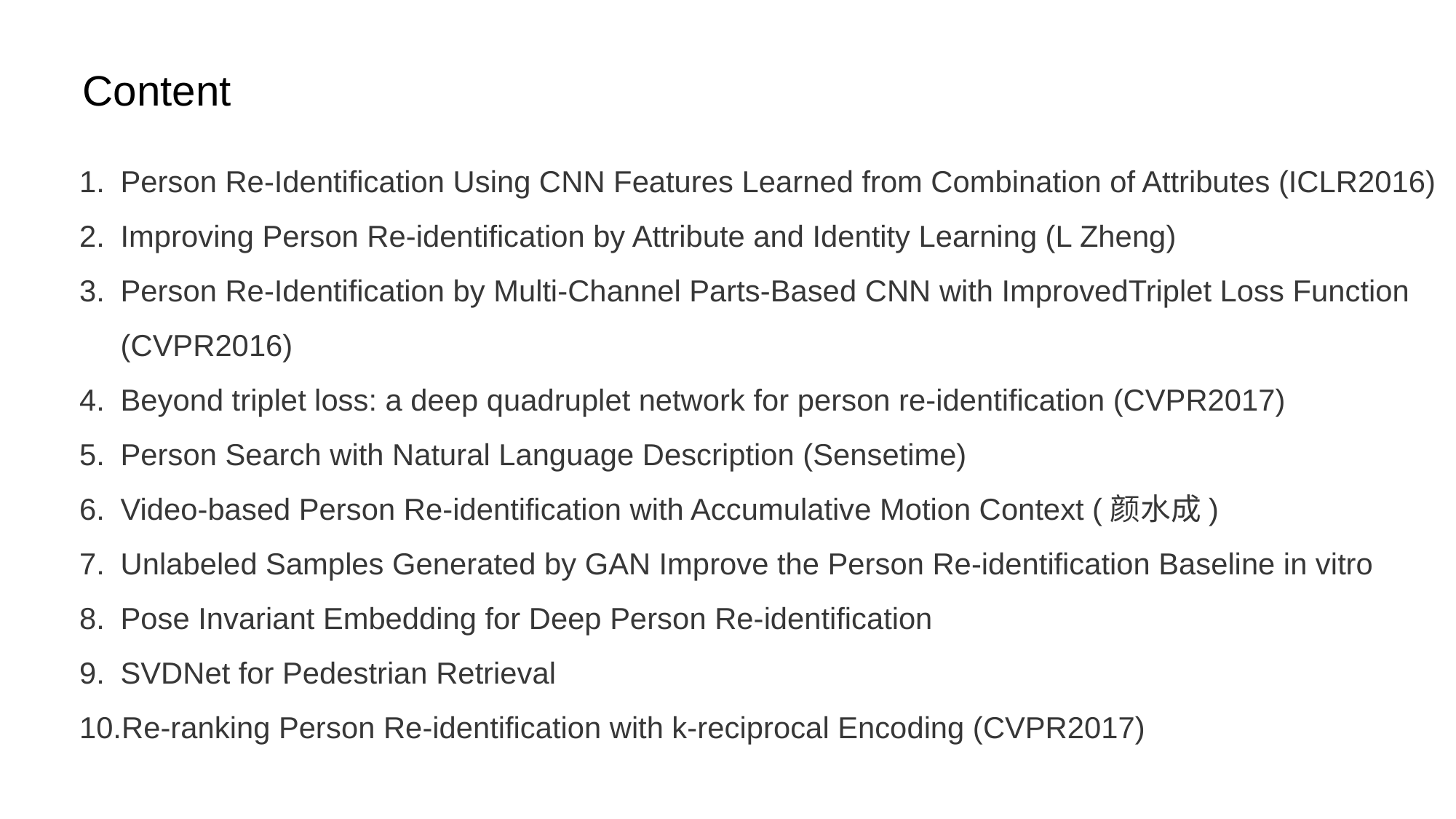

Content
Person Re-Identification Using CNN Features Learned from Combination of Attributes (ICLR2016)
Improving Person Re-identification by Attribute and Identity Learning (L Zheng)
Person Re-Identification by Multi-Channel Parts-Based CNN with ImprovedTriplet Loss Function (CVPR2016)
Beyond triplet loss: a deep quadruplet network for person re-identification (CVPR2017)
Person Search with Natural Language Description (Sensetime)
Video-based Person Re-identification with Accumulative Motion Context (颜水成)
Unlabeled Samples Generated by GAN Improve the Person Re-identification Baseline in vitro
Pose Invariant Embedding for Deep Person Re-identification
SVDNet for Pedestrian Retrieval
Re-ranking Person Re-identification with k-reciprocal Encoding (CVPR2017)